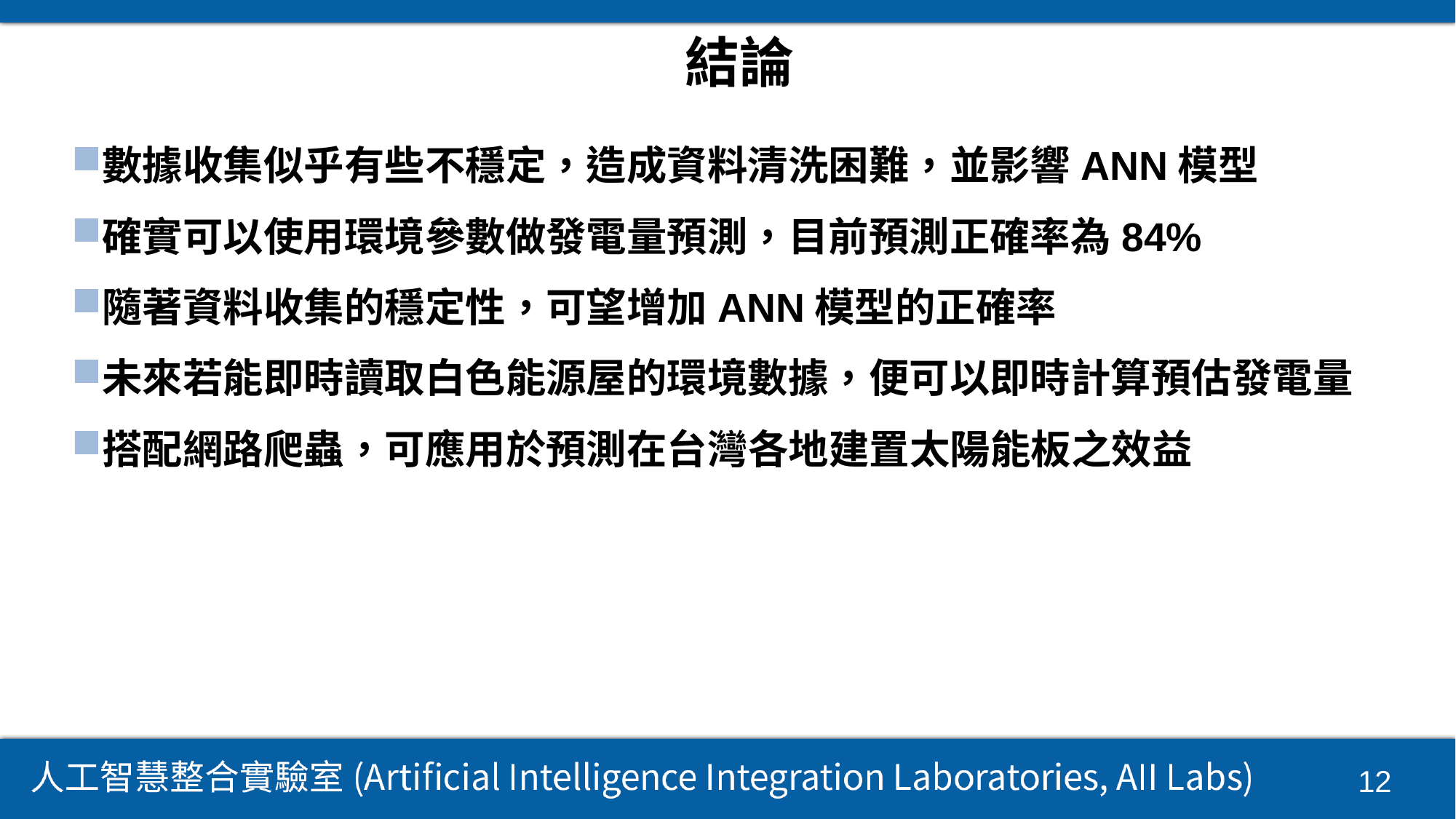

# 結論
數據收集似乎有些不穩定，造成資料清洗困難，並影響ANN模型
確實可以使用環境參數做發電量預測，目前預測正確率為84%
隨著資料收集的穩定性，可望增加ANN模型的正確率
未來若能即時讀取白色能源屋的環境數據，便可以即時計算預估發電量
搭配網路爬蟲，可應用於預測在台灣各地建置太陽能板之效益